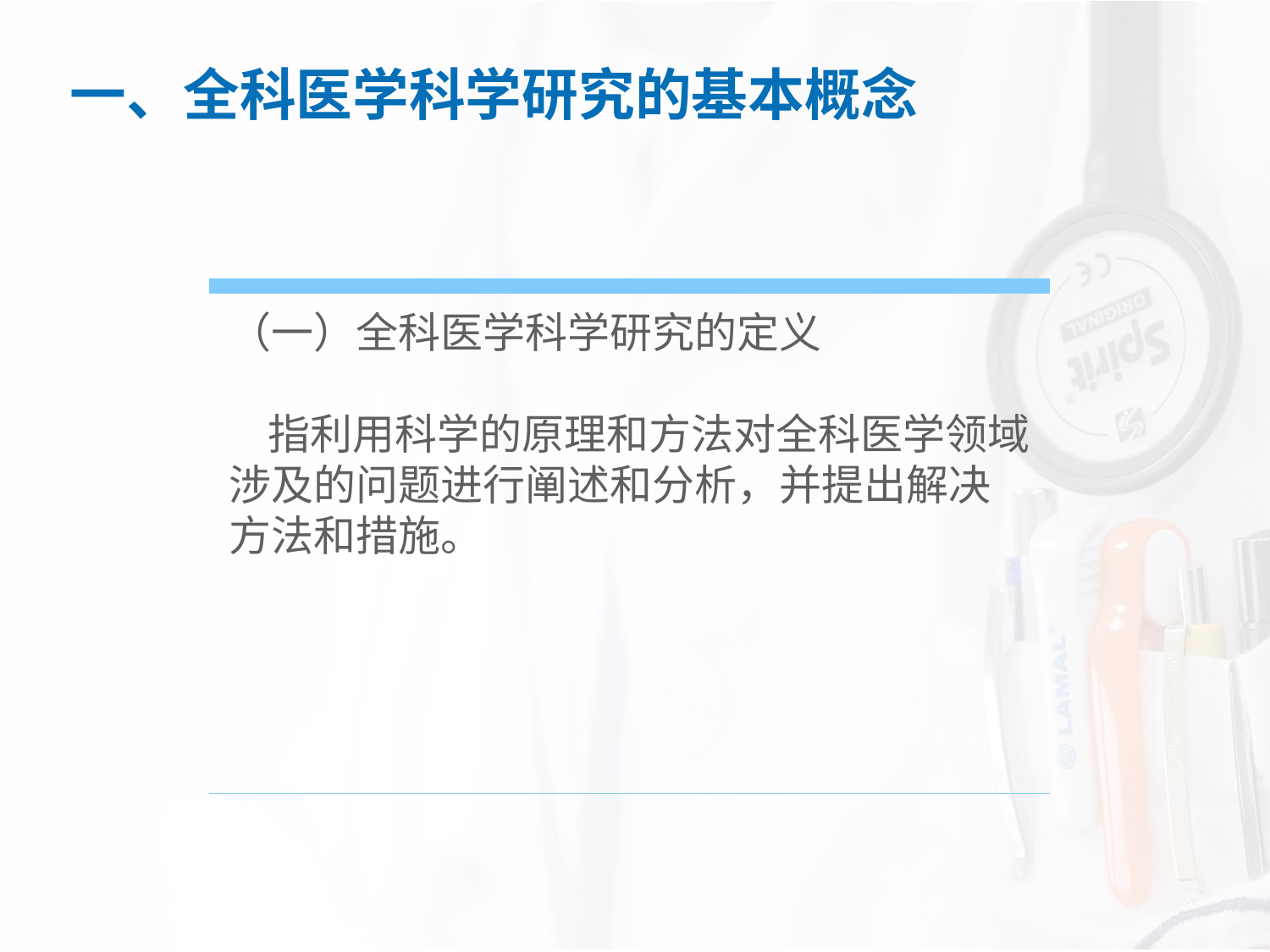

# 一、全科医学科学研究的基本概念
（一）全科医学科学研究的定义

   指利用科学的原理和方法对全科医学领域涉及的问题进行阐述和分析，并提出解决方法和措施。
44